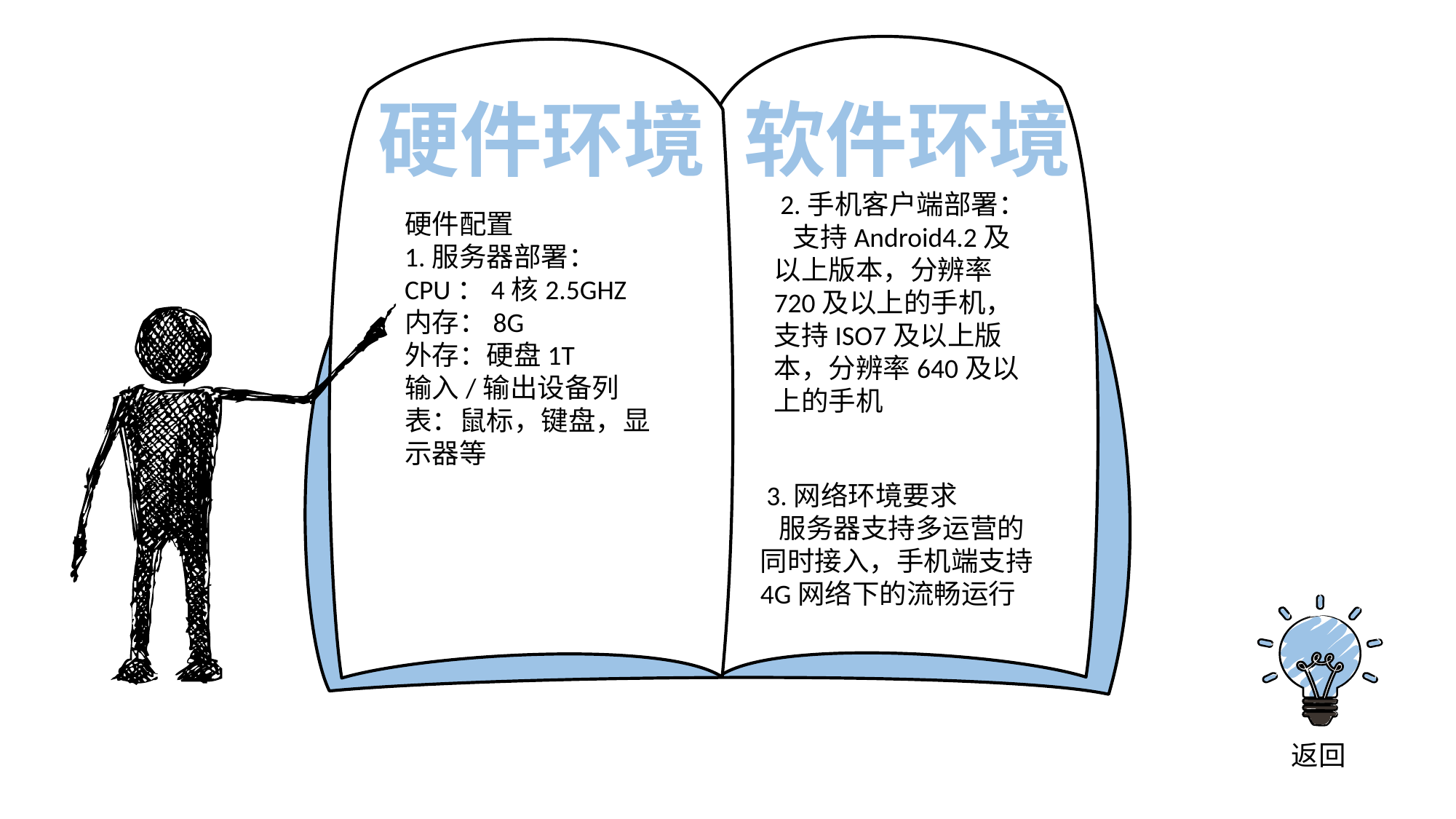

软件环境
硬件环境

 2.手机客户端部署：
  支持Android4.2及以上版本，分辨率720及以上的手机，支持ISO7及以上版本，分辨率640及以上的手机
硬件配置
1.服务器部署：
CPU：4核2.5GHZ
内存：8G
外存：硬盘1T
输入/输出设备列表：鼠标，键盘，显示器等

 3.网络环境要求
  服务器支持多运营的同时接入，手机端支持4G网络下的流畅运行

返回